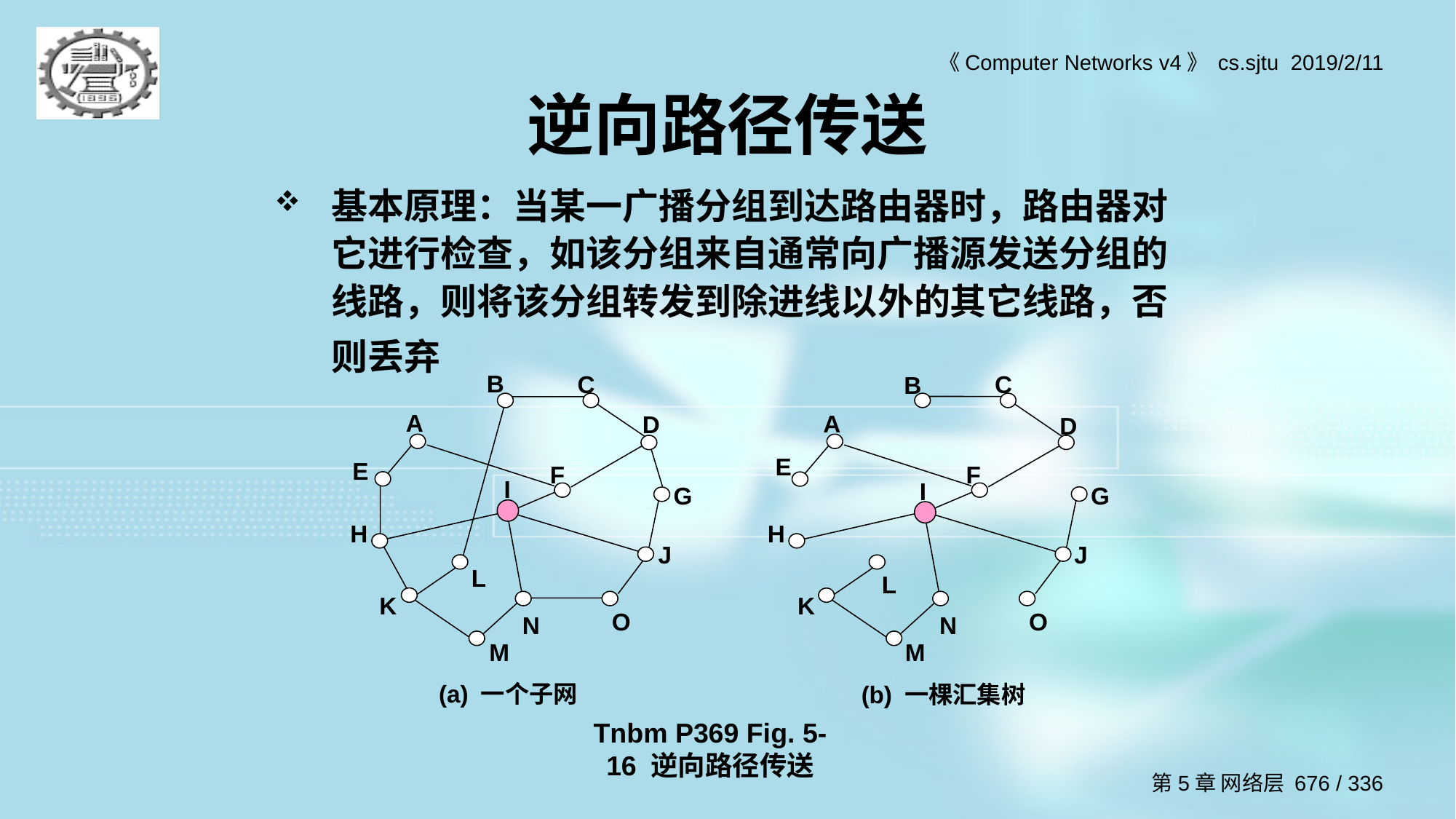

# 逆向路径传送
基本原理：当某一广播分组到达路由器时，路由器对它进行检查，如该分组来自通常向广播源发送分组的线路，则将该分组转发到除进线以外的其它线路，否则丢弃
B
C
A
D

E
F
I
G
H
J
L
K
O
N
M
C
B
A
D

E

F

I
G

H

J

L

K
O

N

M

(a) 一个子网
(b) 一棵汇集树
Tnbm P369 Fig. 5-16 逆向路径传送